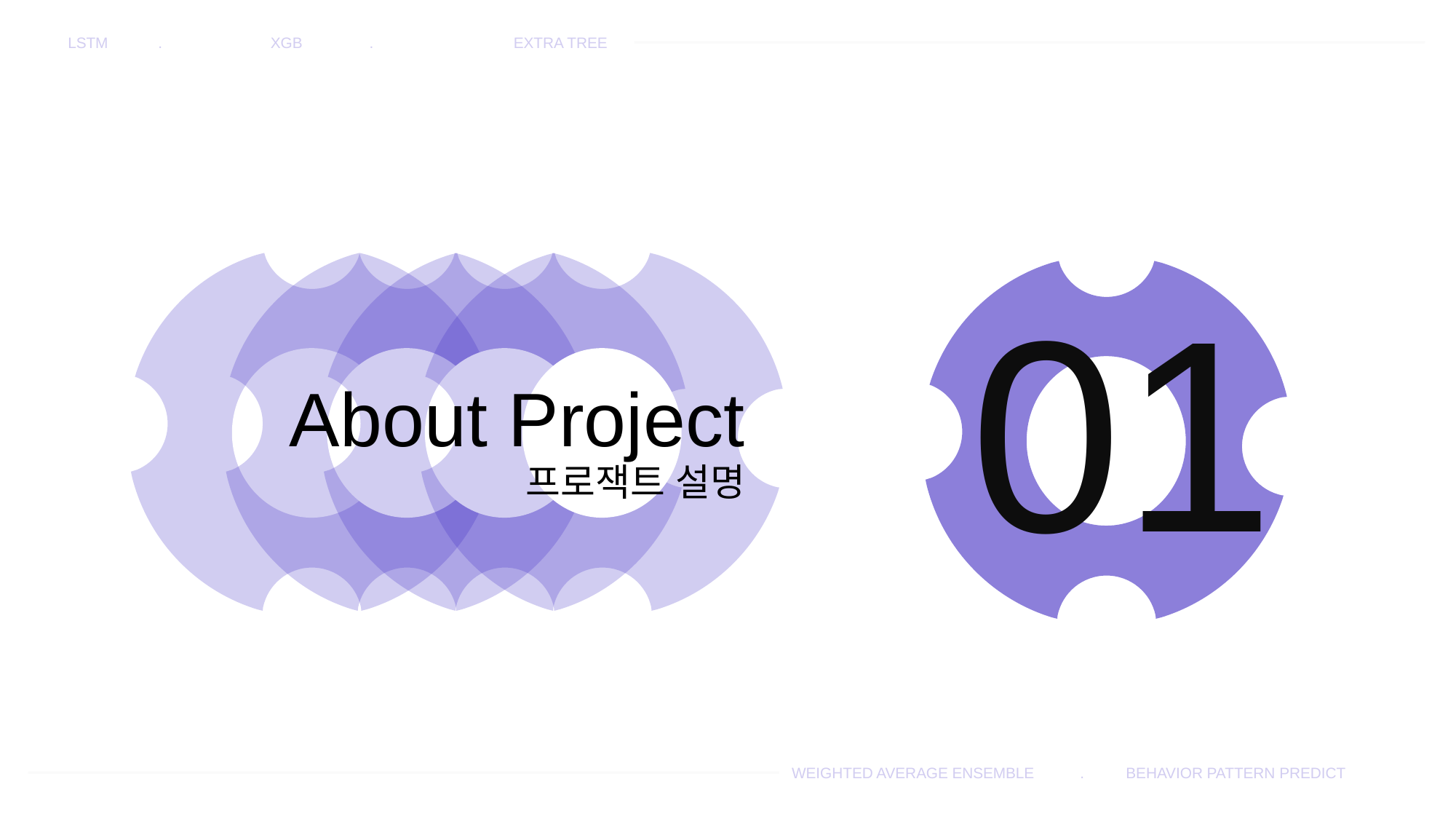

LSTM            .
EXTRA TREE
XGB                .

01

About Project
프로잭트 설명
WEIGHTED AVERAGE ENSEMBLE           .          BEHAVIOR PATTERN PREDICT